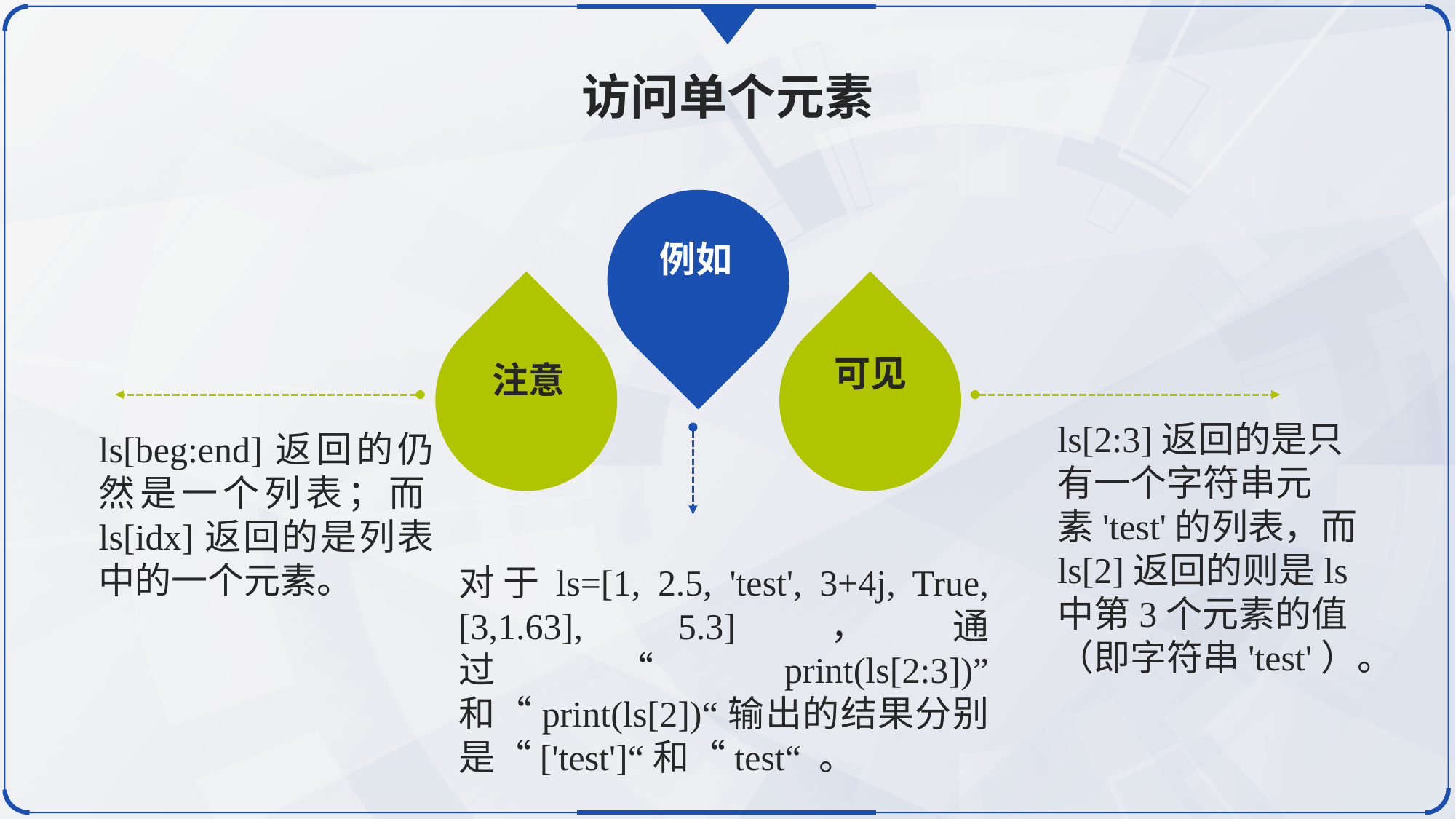

访问单个元素

例如

注意

可见
ls[2:3]返回的是只有一个字符串元素'test'的列表，而ls[2]返回的则是ls中第3个元素的值（即字符串'test'）。
ls[beg:end]返回的仍然是一个列表；而ls[idx]返回的是列表中的一个元素。
对于ls=[1, 2.5, 'test', 3+4j, True, [3,1.63], 5.3]，通过“print(ls[2:3])” 和“print(ls[2])“输出的结果分别是“['test']“和“test“ 。